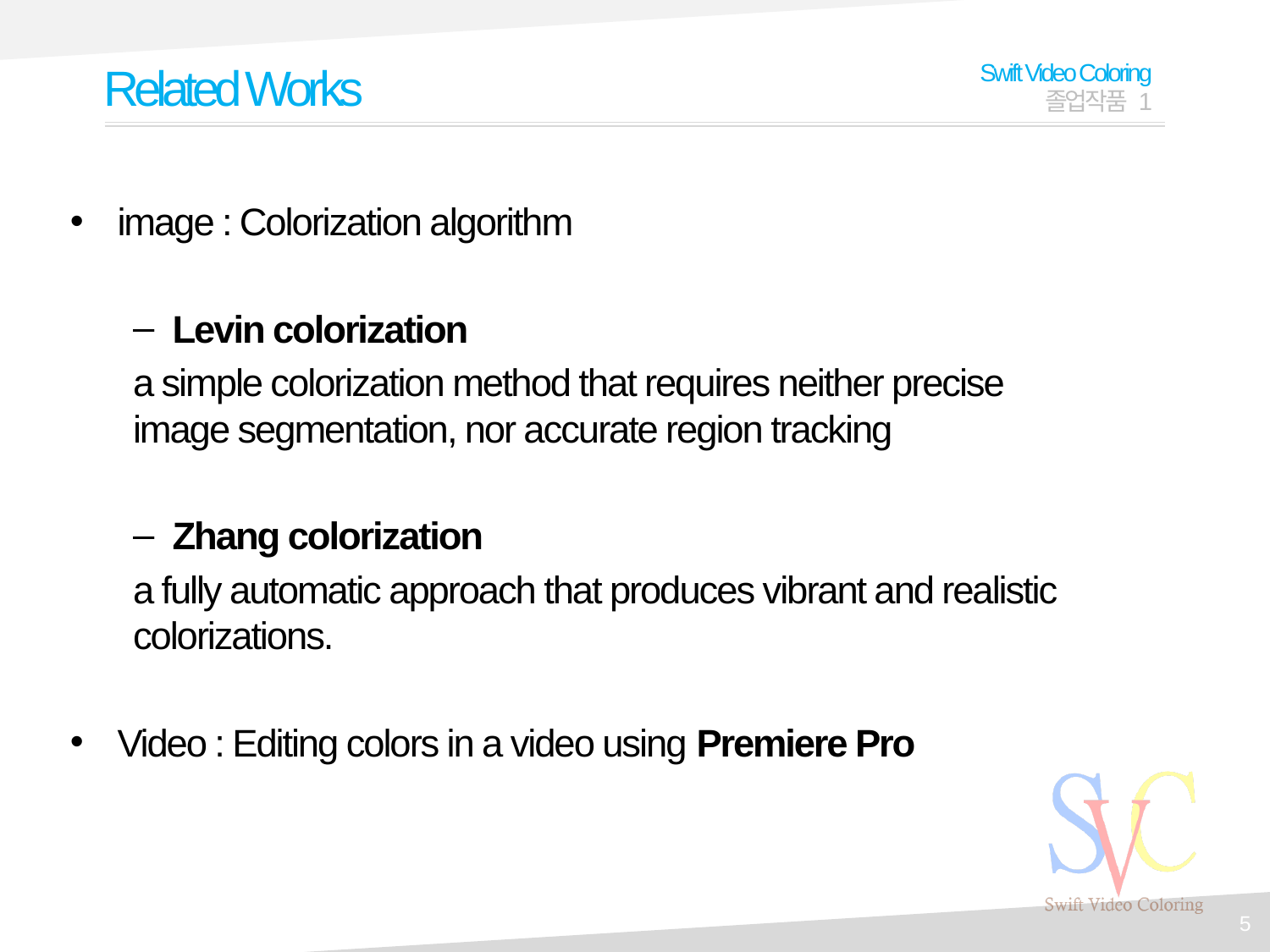

Related Works
Swift Video Coloring
졸업작품 1
image : Colorization algorithm

Levin colorization
	a simple colorization method that requires neither precise 	image segmentation, nor accurate region tracking

Zhang colorization
	a fully automatic approach that produces vibrant and realistic 	colorizations.

Video : Editing colors in a video using Premiere Pro

5